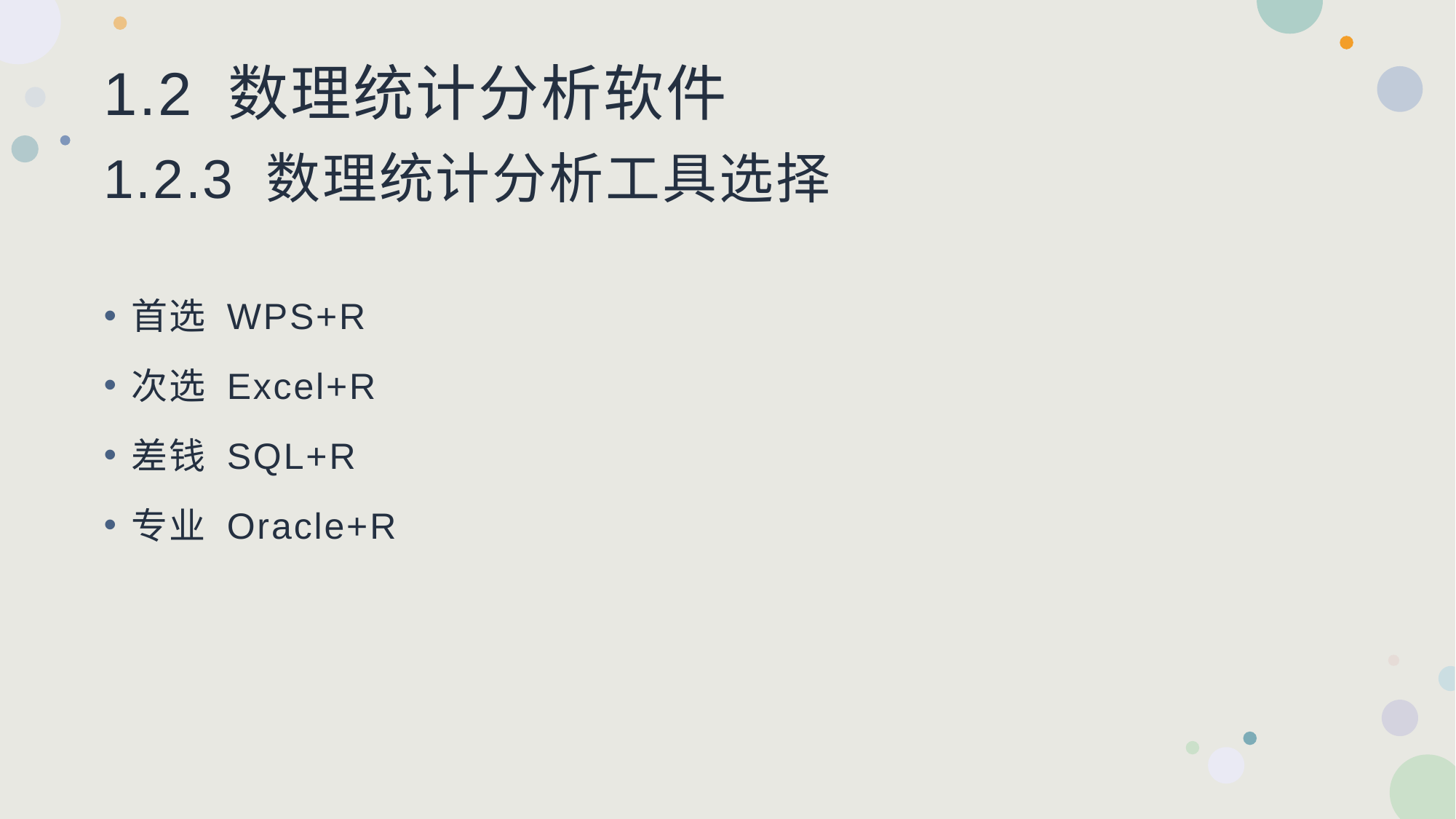

# 1.2 数理统计分析软件 1.2.3 数理统计分析工具选择

首选 WPS+R
次选 Excel+R
差钱 SQL+R
专业 Oracle+R